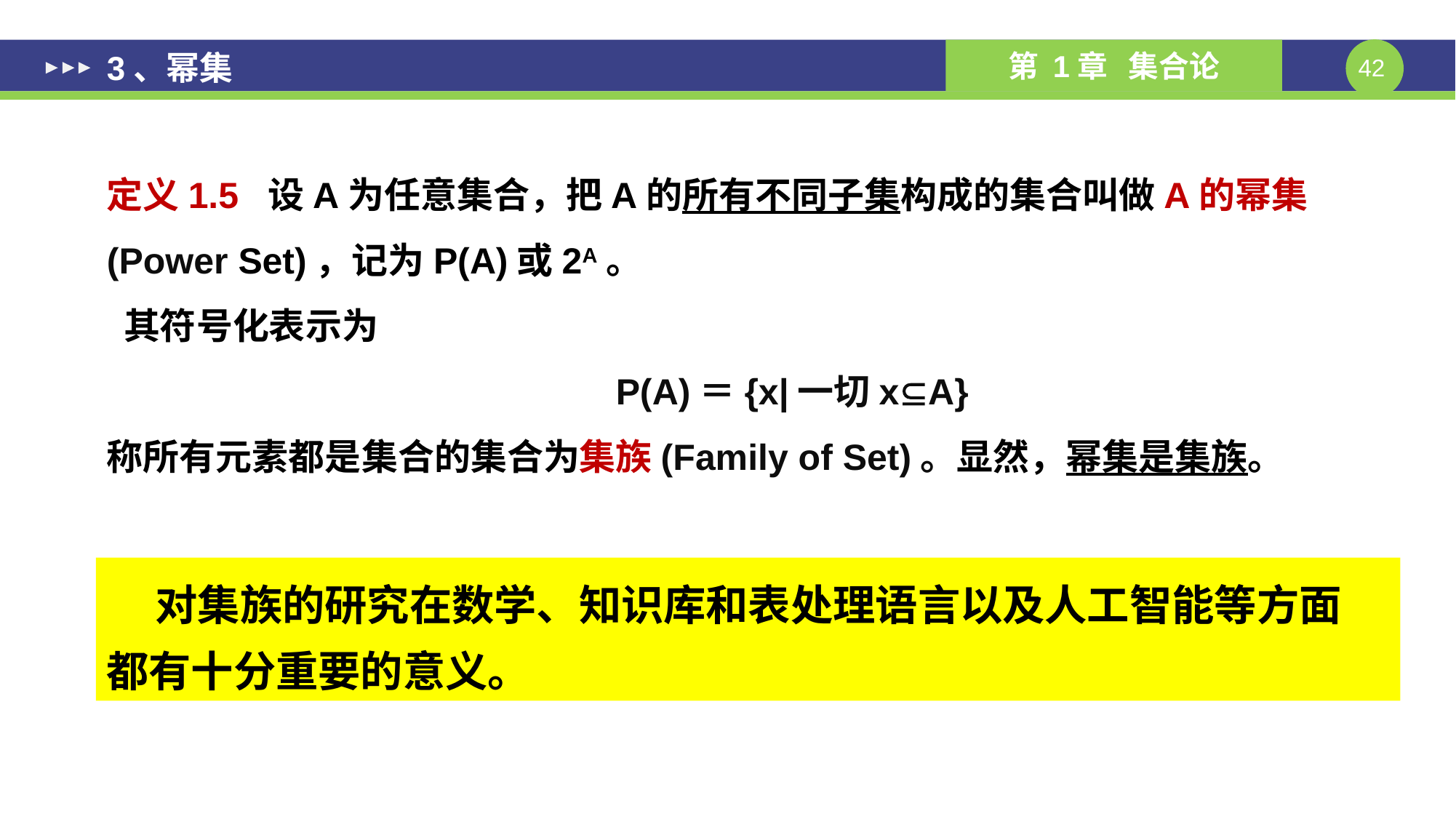

3、幂集
定义1.5  设A为任意集合，把A的所有不同子集构成的集合叫做A的幂集(Power Set)，记为P(A)或2A。
 其符号化表示为
                                                  P(A)＝{x|一切x⊆A}
称所有元素都是集合的集合为集族(Family of Set)。显然，幂集是集族。
    对集族的研究在数学、知识库和表处理语言以及人工智能等方面
都有十分重要的意义。